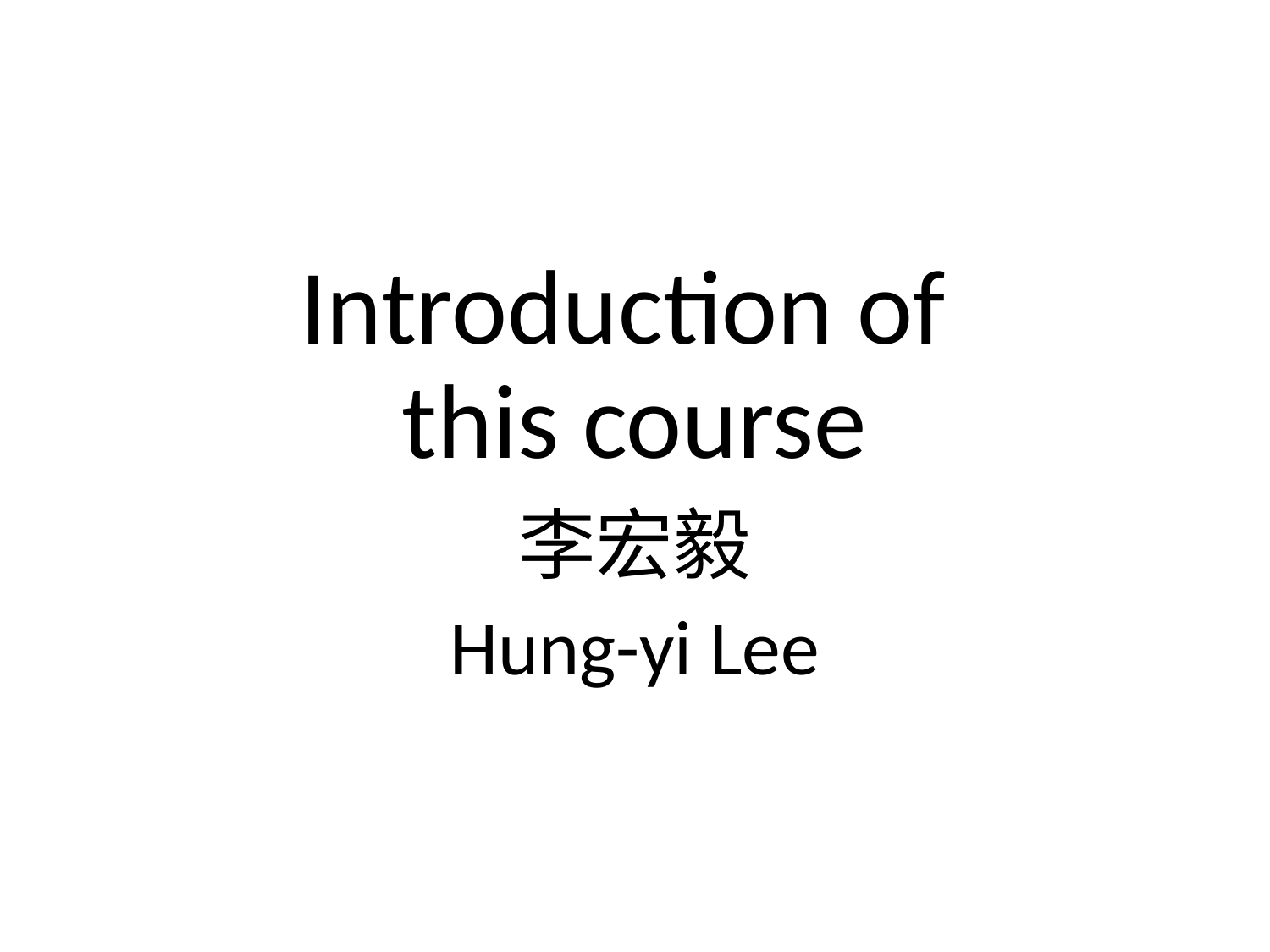

# Introduction of this course
李宏毅
Hung-yi Lee